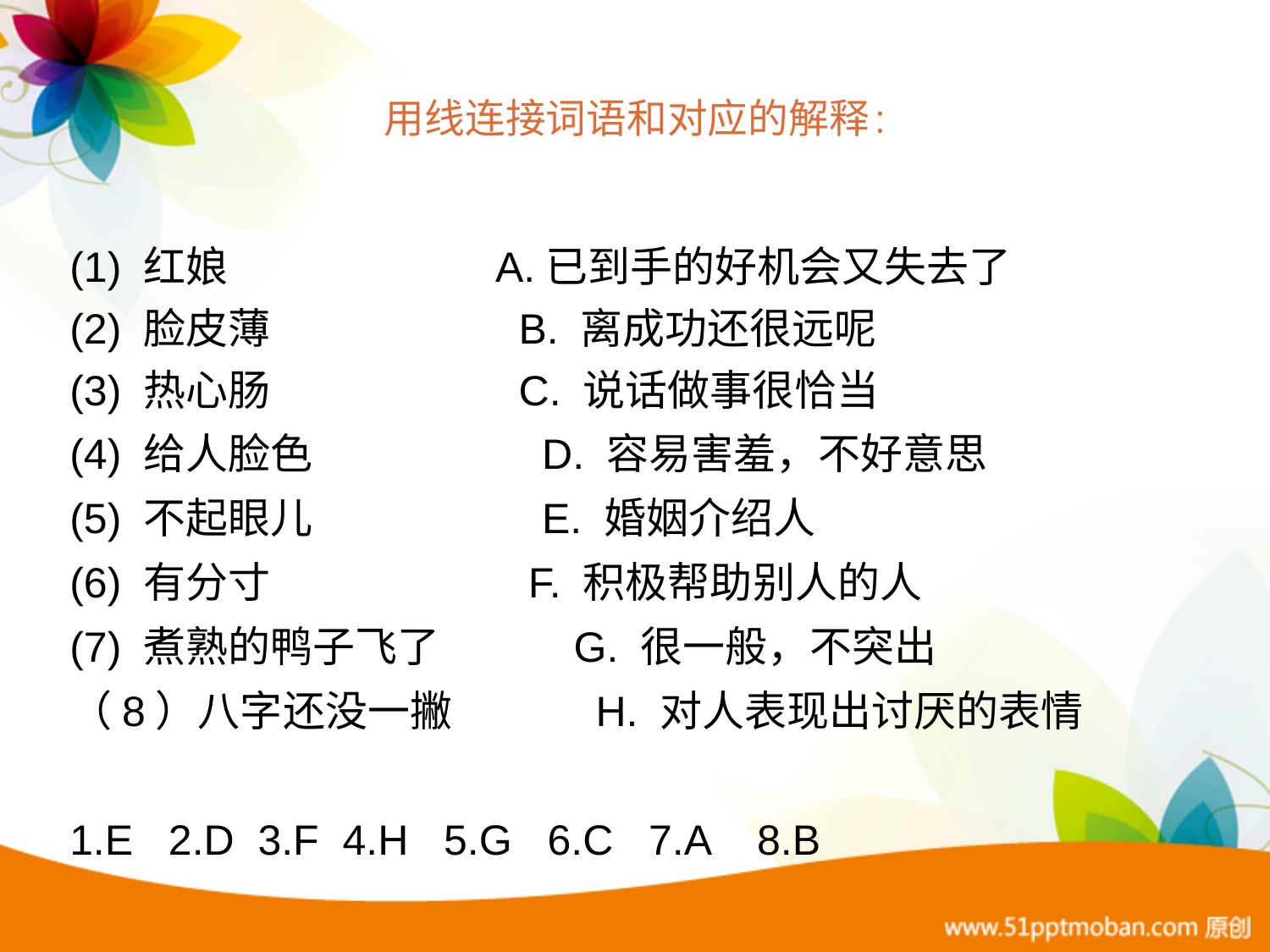

# 用线连接词语和对应的解释:
(1) 红娘                           A.已到手的好机会又失去了
(2) 脸皮薄                         B. 离成功还很远呢
(3) 热心肠                         C. 说话做事很恰当
(4) 给人脸色                       D. 容易害羞，不好意思
(5) 不起眼儿                       E. 婚姻介绍人
(6) 有分寸                          F. 积极帮助别人的人
(7) 煮熟的鸭子飞了             G. 很一般，不突出
（8）八字还没一撇              H. 对人表现出讨厌的表情

1.E   2.D  3.F  4.H   5.G   6.C   7.A    8.B